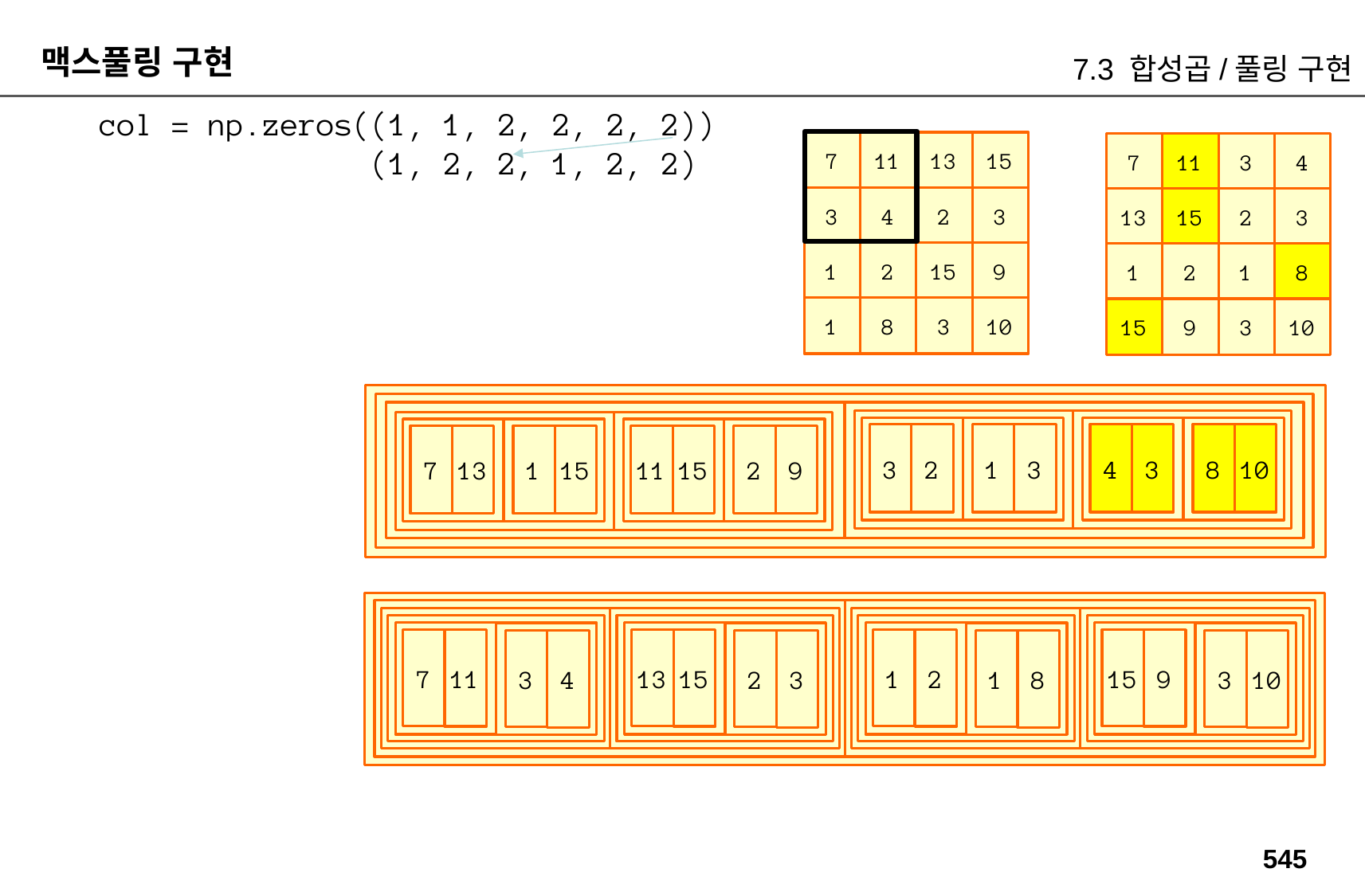

맥스풀링 구현
7.3 합성곱/풀링 구현
col = np.zeros((1, 1, 2, 2, 2, 2))
               (1, 2, 2, 1, 2, 2)

7
11
13
15
7
11
3
4
3
4
2
3
13
15
2
3
1
2
15
9
1
2
1
8
1
8
3
10
15
9
3
10

4
3
8
10
3
2
1
3
11
15
2
9
7
13
1
15

7
13
1
15
11
15
2
9
3
2
1
3
4
3
8
10